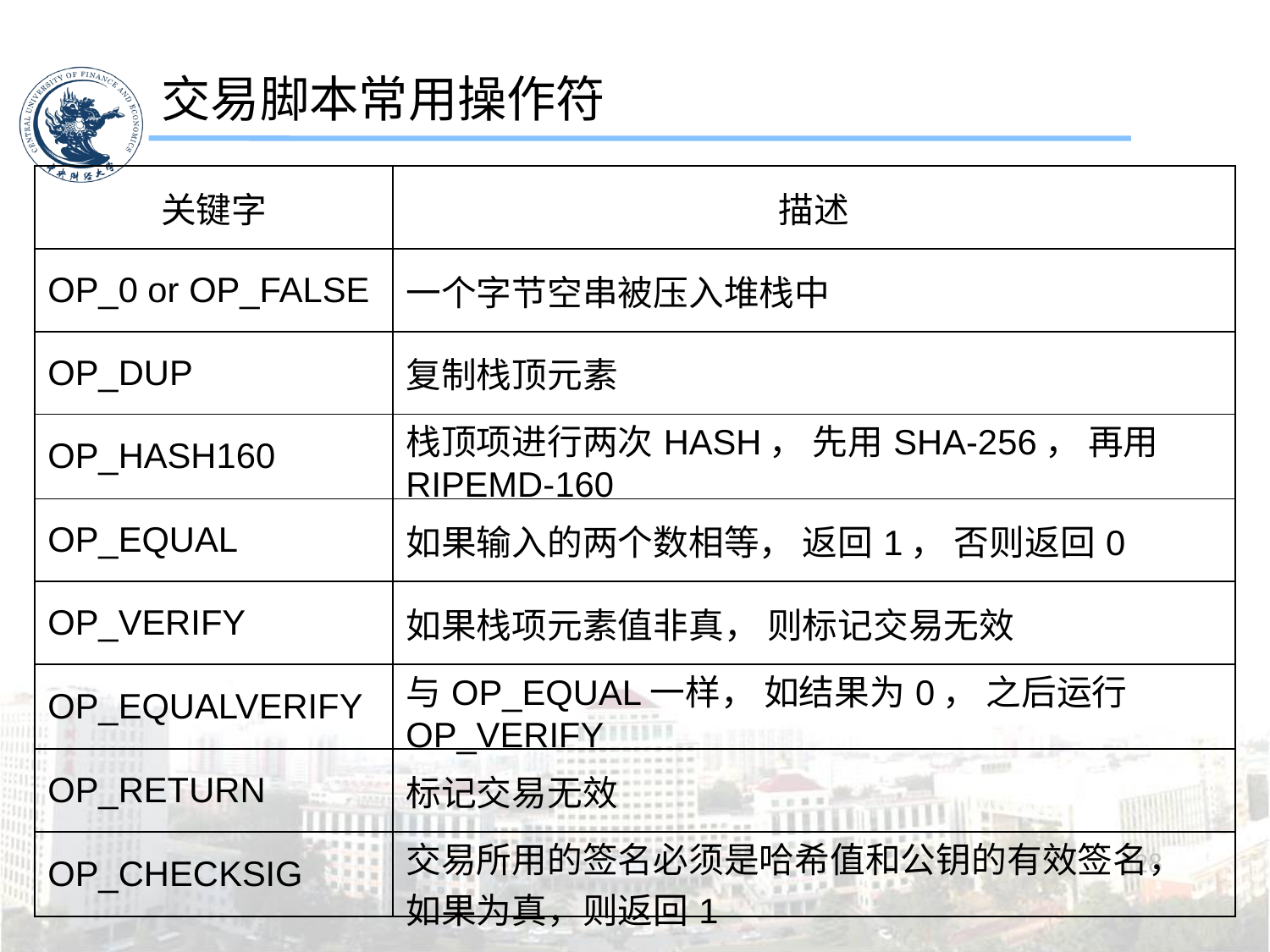

# 交易脚本常用操作符
| 关键字 | 描述 |
| --- | --- |
| OP\_0 or OP\_FALSE | ⼀个字节空串被压⼊堆栈中 |
| OP\_DUP | 复制栈顶元素 |
| OP\_HASH160 | 栈顶项进⾏两次HASH， 先⽤SHA-256， 再⽤RIPEMD-160 |
| OP\_EQUAL | 如果输⼊的两个数相等， 返回1， 否则返回0 |
| OP\_VERIFY | 如果栈项元素值⾮真， 则标记交易⽆效 |
| OP\_EQUALVERIFY | 与OP\_EQUAL⼀样， 如结果为0， 之后运⾏OP\_VERIFY |
| OP\_RETURN | 标记交易⽆效 |
| OP\_CHECKSIG | 交易所用的签名必须是哈希值和公钥的有效签名， 如果为真，则返回1 |
28